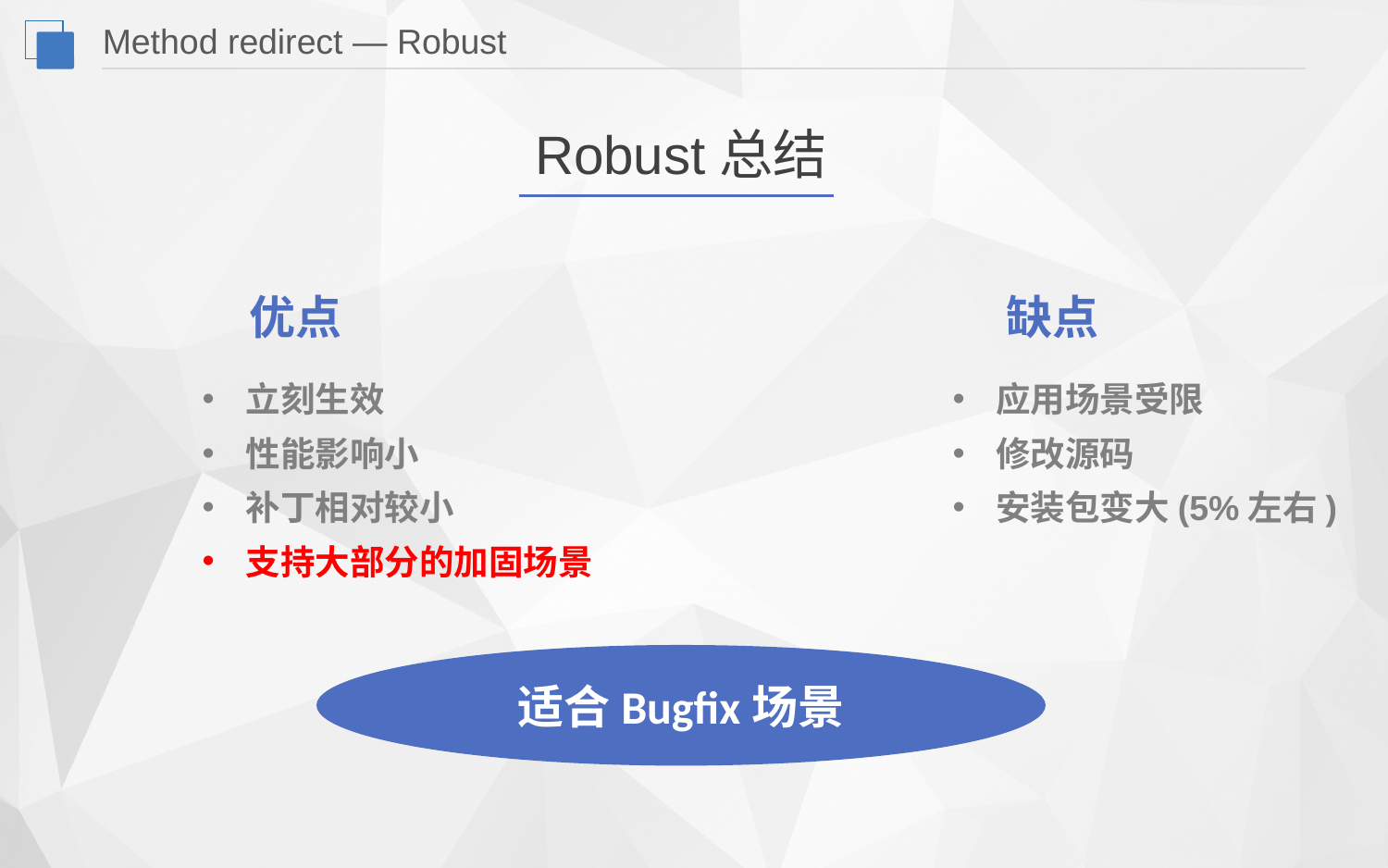

Method redirect — Robust

Robust总结
优点
缺点
应用场景受限
修改源码
安装包变大(5%左右)
立刻生效
性能影响小
补丁相对较小
支持大部分的加固场景
适合Bugfix场景